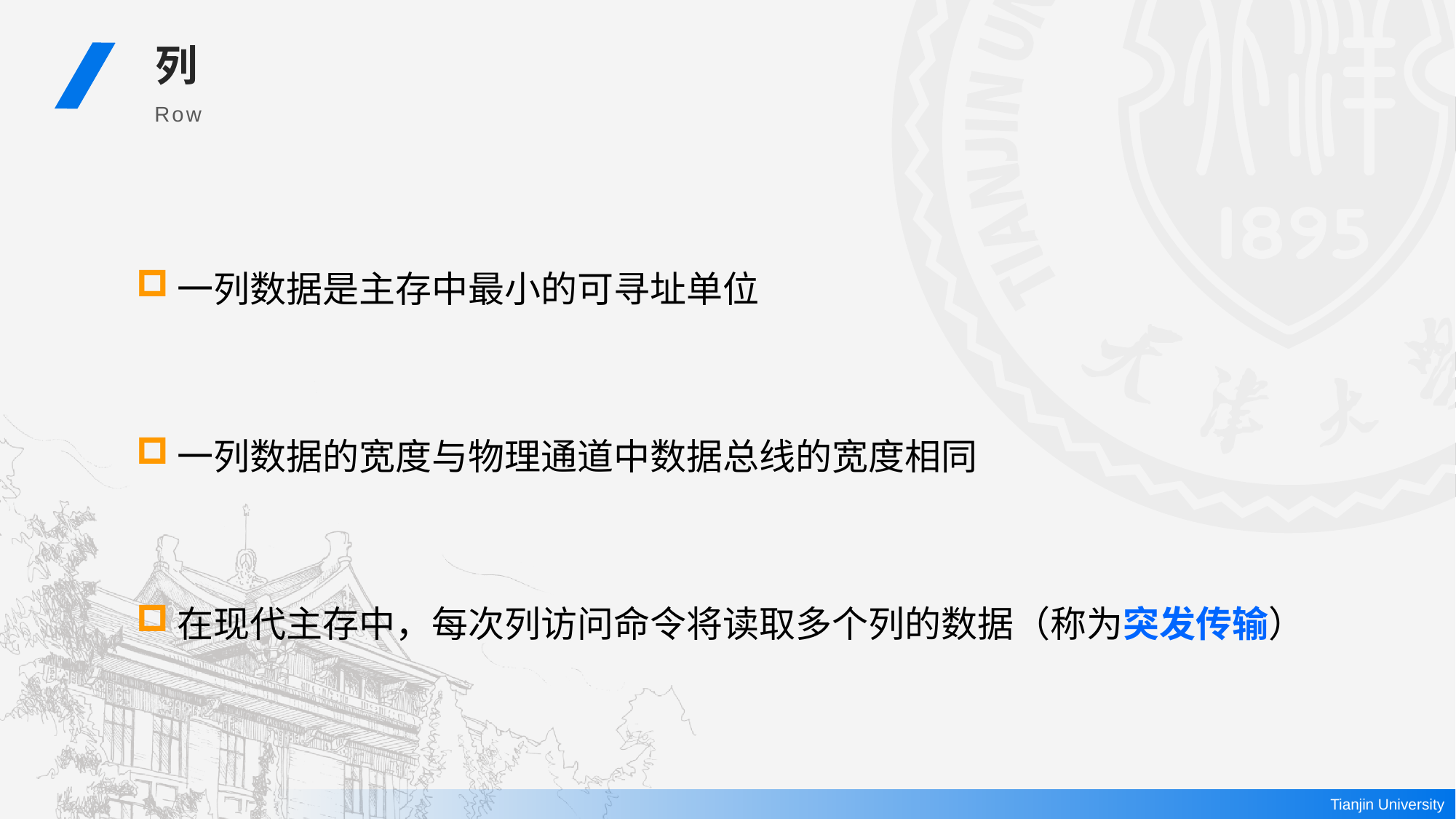

列
Row
一列数据是主存中最小的可寻址单位

一列数据的宽度与物理通道中数据总线的宽度相同

在现代主存中，每次列访问命令将读取多个列的数据（称为突发传输）